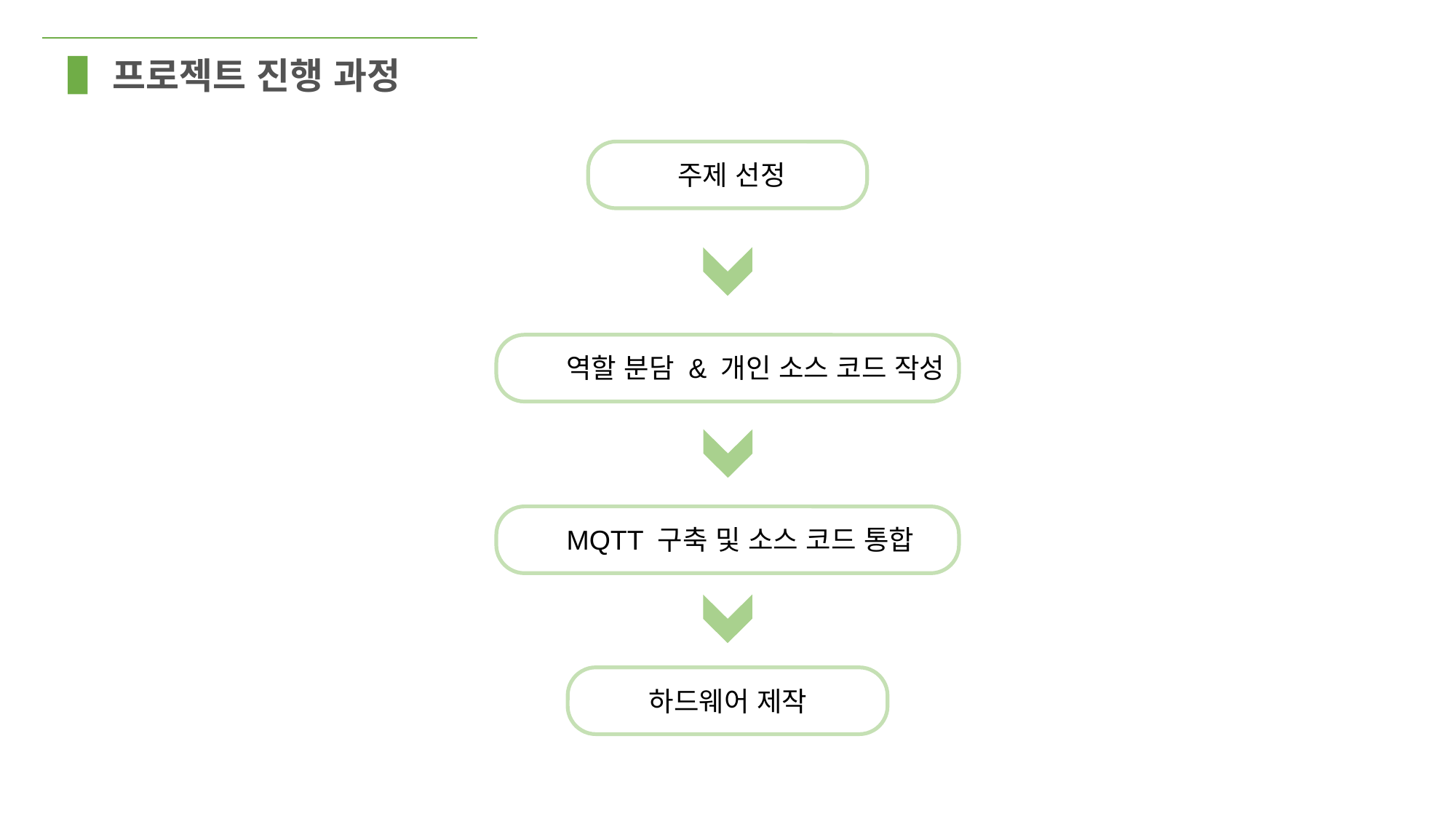

프로젝트 진행 과정

주제 선정

역할 분담 & 개인 소스 코드 작성

MQTT 구축 및 소스 코드 통합

하드웨어 제작